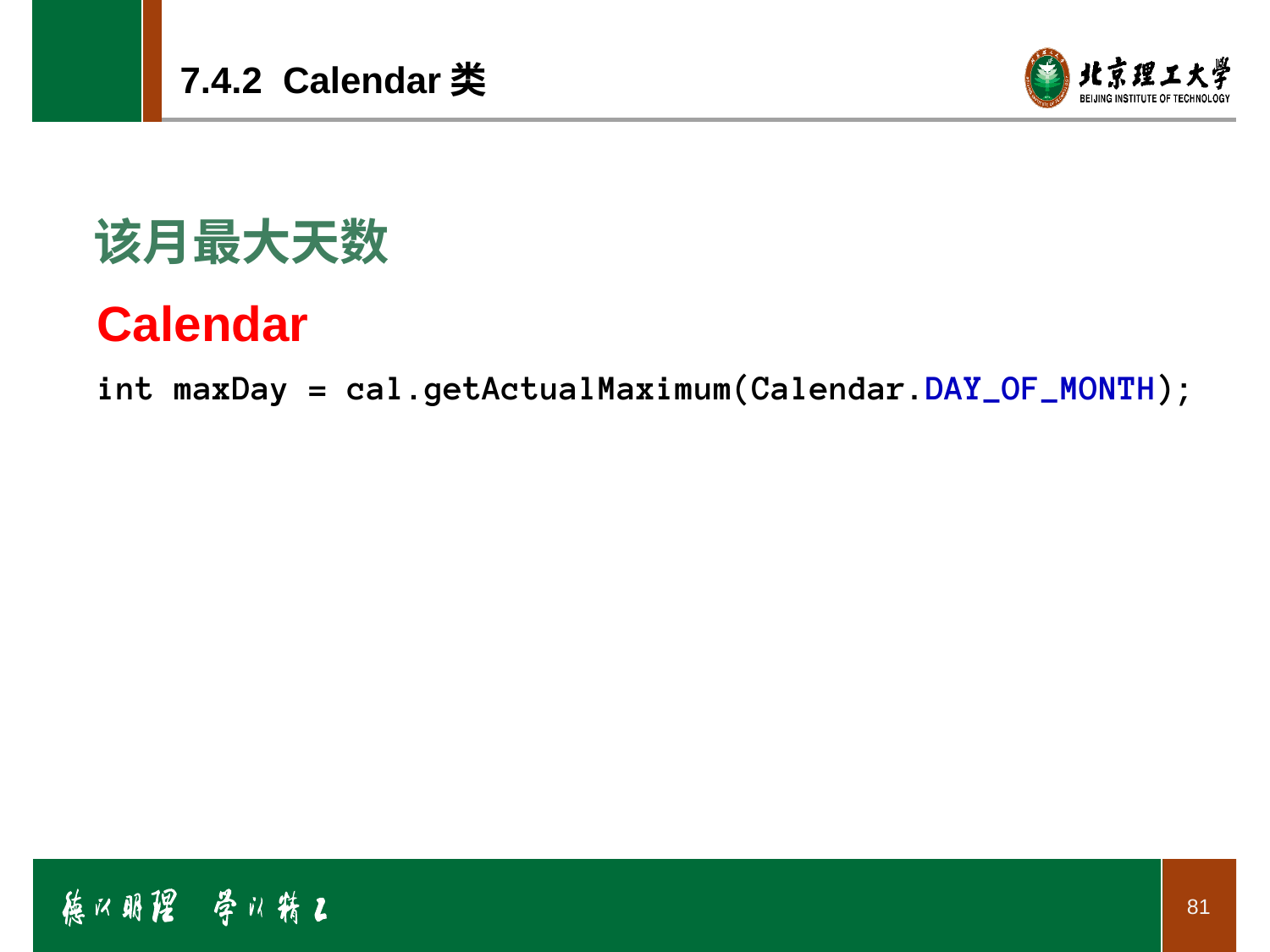

# 7.4.2  Calendar类
该月最大天数
Calendar
int maxDay = cal.getActualMaximum(Calendar.DAY_OF_MONTH);